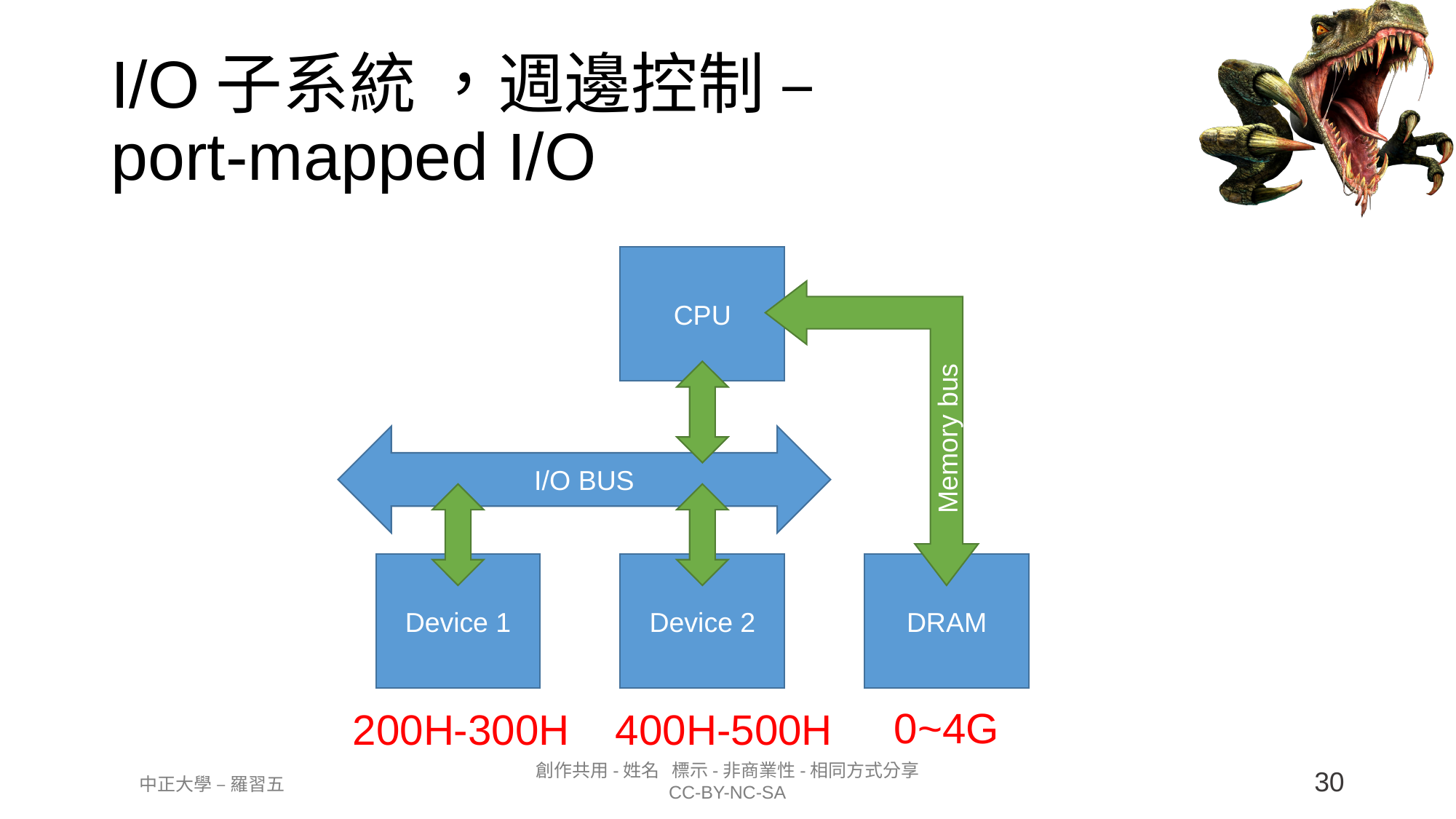

# I/O子系統 ，週邊控制 – port-mapped I/O
CPU
Memory bus

I/O BUS

DRAM
Device 1
Device 2
0~4G
200H-300H
400H-500H